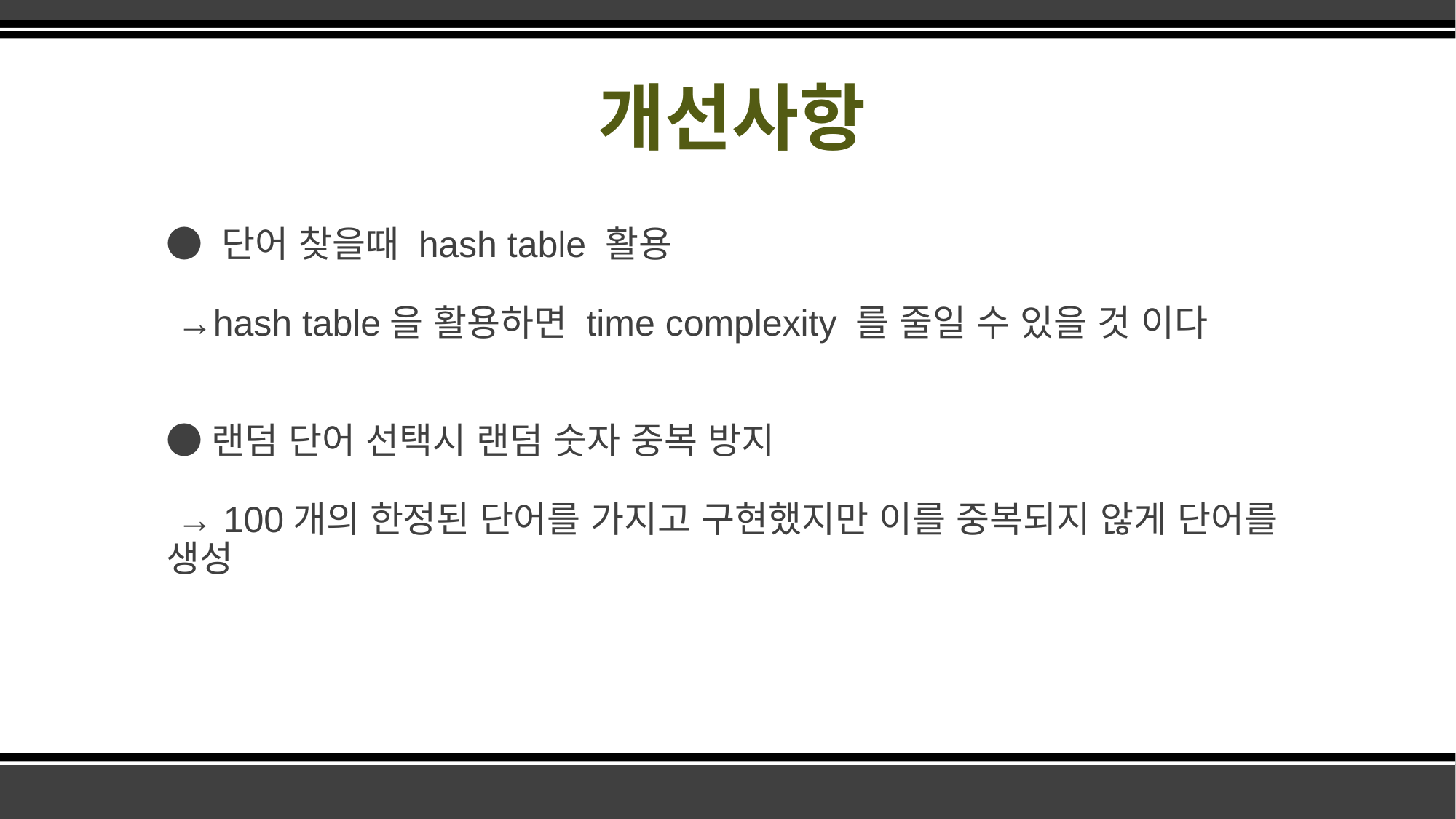

# 개선사항
● 단어 찾을때 hash table 활용

 →hash table을 활용하면 time complexity 를 줄일 수 있을 것 이다

●랜덤 단어 선택시 랜덤 숫자 중복 방지

 → 100개의 한정된 단어를 가지고 구현했지만 이를 중복되지 않게 단어를 생성